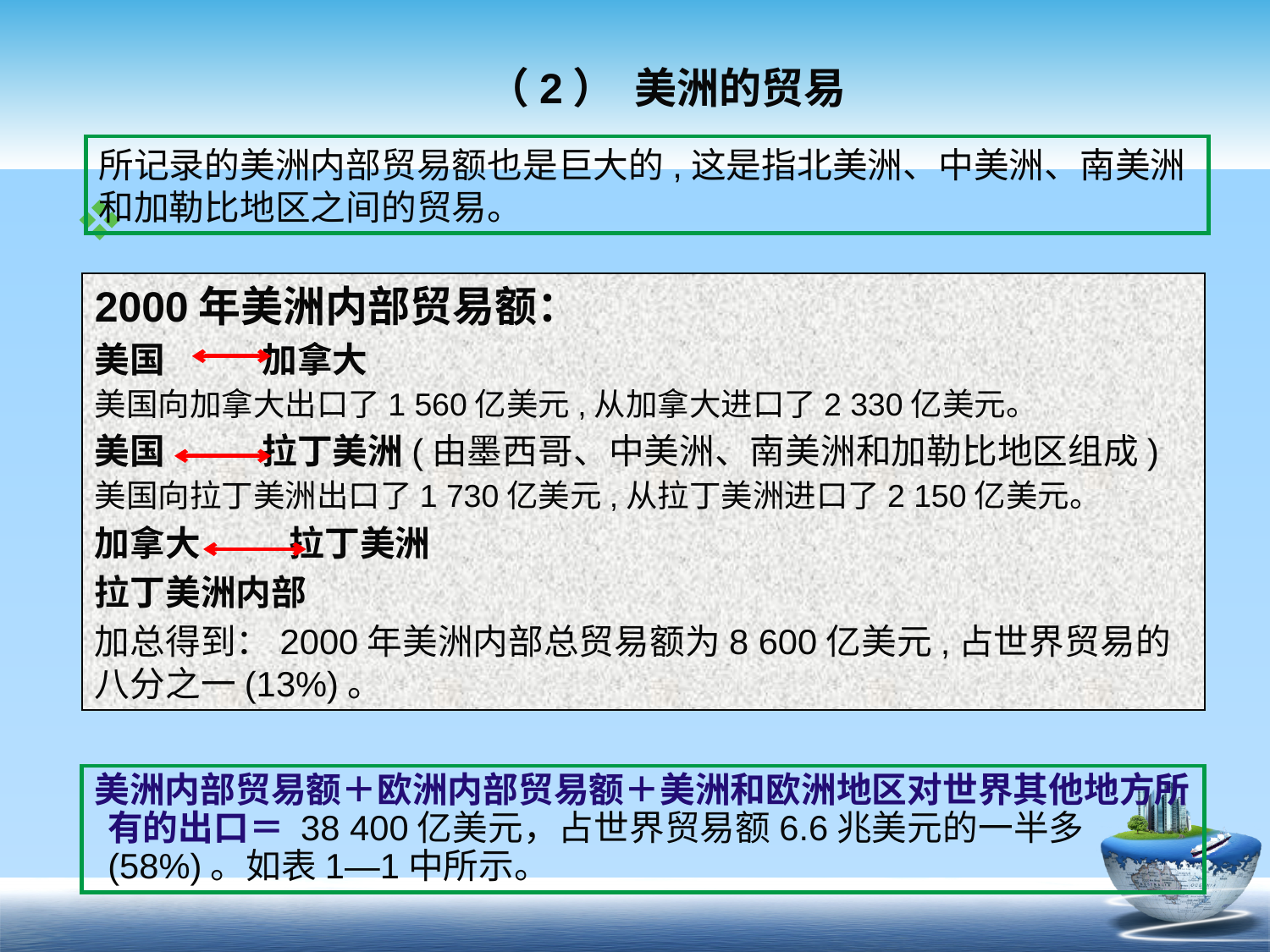

# （2）  美洲的贸易
所记录的美洲内部贸易额也是巨大的,这是指北美洲、中美洲、南美洲和加勒比地区之间的贸易。

2000年美洲内部贸易额：
美国            加拿大
美国向加拿大出口了1 560亿美元,从加拿大进口了2 330亿美元。
美国            拉丁美洲(由墨西哥、中美洲、南美洲和加勒比地区组成)
美国向拉丁美洲出口了1 730亿美元,从拉丁美洲进口了2 150亿美元。
加拿大           拉丁美洲
拉丁美洲内部
加总得到：2000年美洲内部总贸易额为8 600亿美元,占世界贸易的八分之一(13%)。
美洲内部贸易额＋欧洲内部贸易额＋美洲和欧洲地区对世界其他地方所有的出口＝ 38 400亿美元，占世界贸易额6.6兆美元的一半多(58%)。如表1—1中所示。